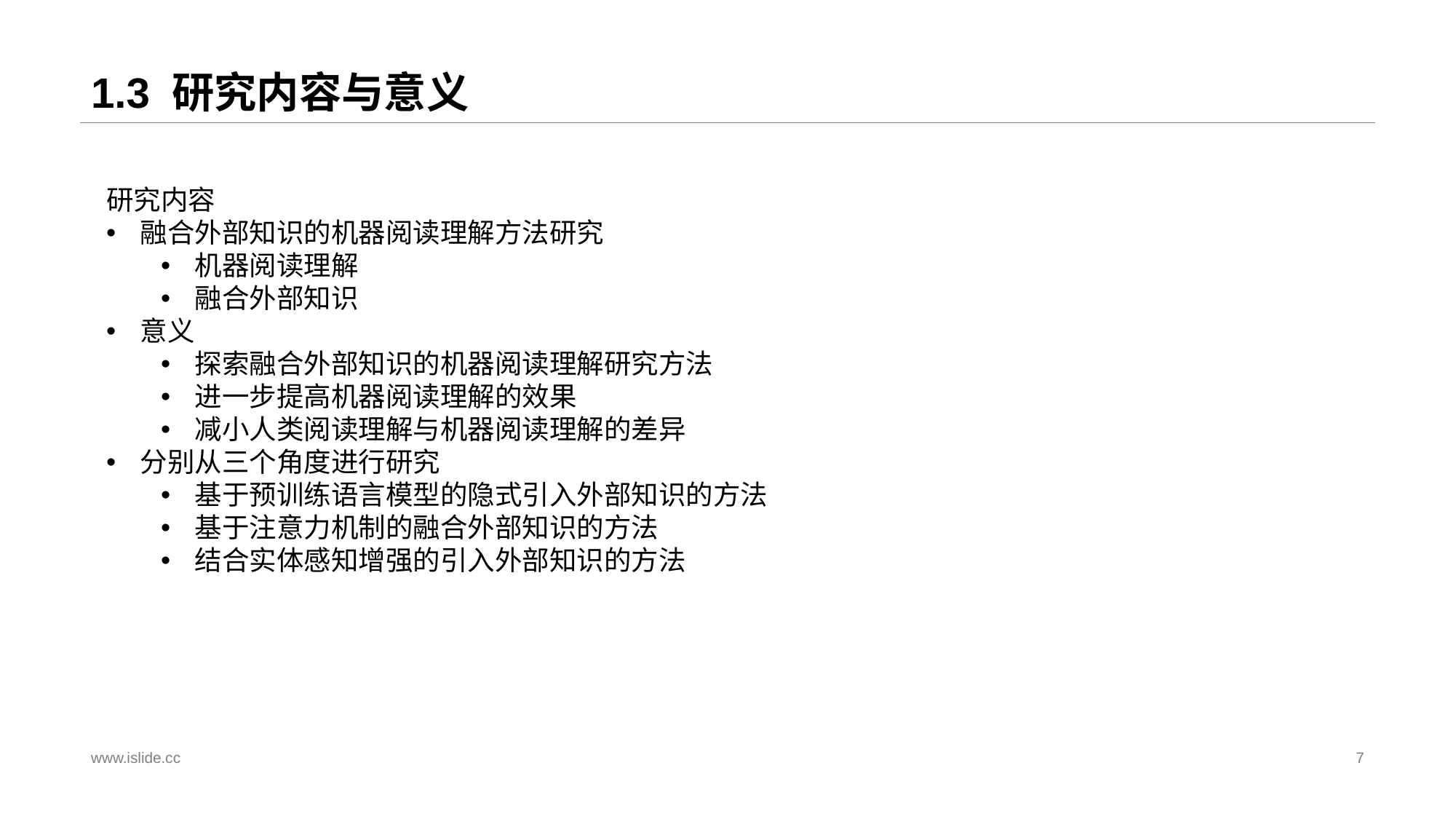

# 1.3 研究内容与意义
研究内容
融合外部知识的机器阅读理解方法研究
机器阅读理解
融合外部知识
意义
探索融合外部知识的机器阅读理解研究方法
进一步提高机器阅读理解的效果
减小人类阅读理解与机器阅读理解的差异
分别从三个角度进行研究
基于预训练语言模型的隐式引入外部知识的方法
基于注意力机制的融合外部知识的方法
结合实体感知增强的引入外部知识的方法

www.islide.cc
7